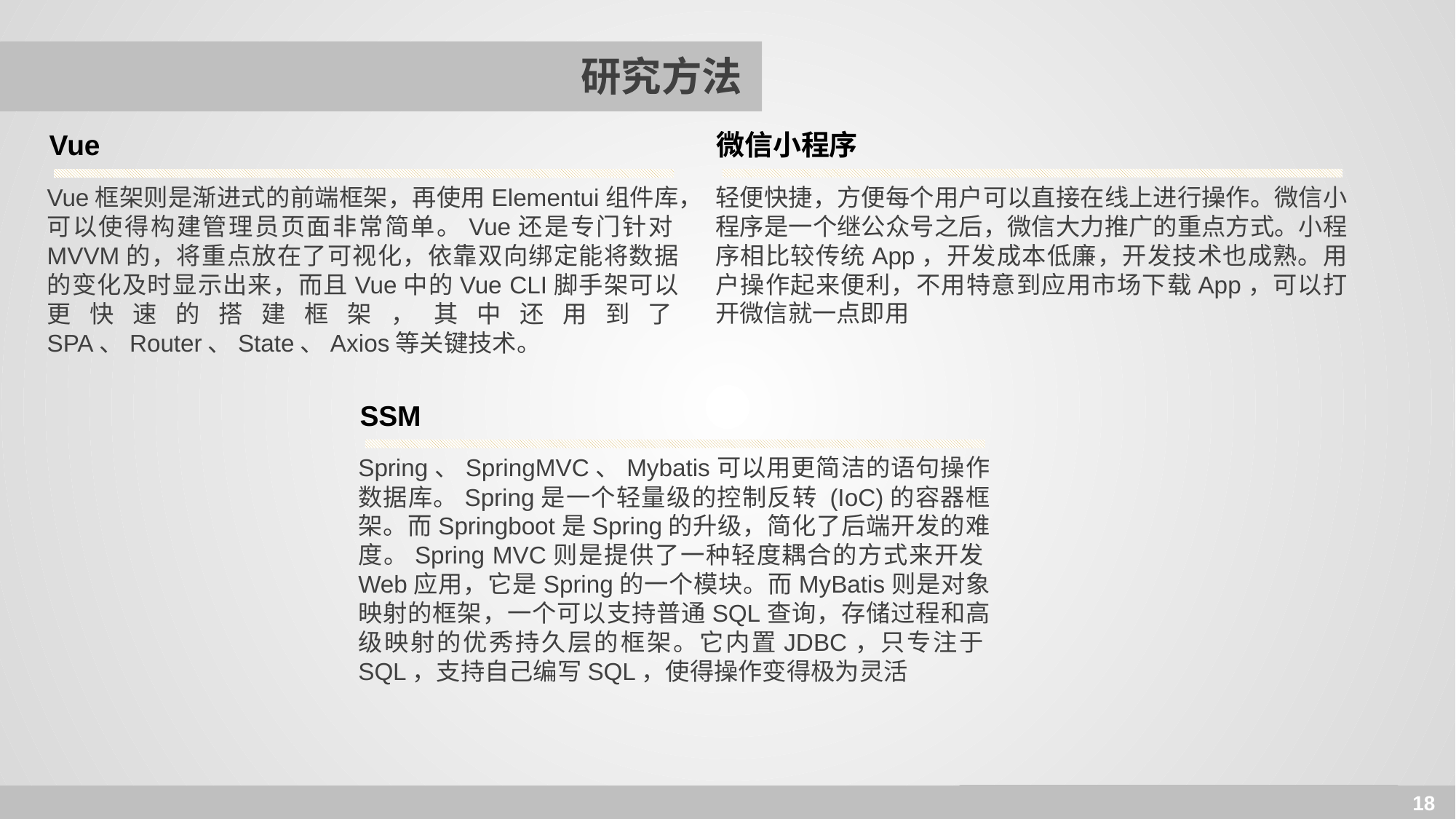

# 研究方法
微信小程序

轻便快捷，方便每个用户可以直接在线上进行操作。微信小程序是一个继公众号之后，微信大力推广的重点方式。小程序相比较传统App，开发成本低廉，开发技术也成熟。用户操作起来便利，不用特意到应用市场下载App，可以打开微信就一点即用
Vue

Vue框架则是渐进式的前端框架，再使用Elementui组件库，可以使得构建管理员页面非常简单。Vue还是专门针对MVVM的，将重点放在了可视化，依靠双向绑定能将数据的变化及时显示出来，而且Vue中的Vue CLI脚手架可以更快速的搭建框架，其中还用到了SPA、Router、State、Axios等关键技术。
SSM

Spring、SpringMVC、Mybatis可以用更简洁的语句操作数据库。Spring是一个轻量级的控制反转 (IoC)的容器框架。而Springboot是Spring的升级，简化了后端开发的难度。Spring MVC则是提供了一种轻度耦合的方式来开发Web应用，它是Spring的一个模块。而MyBatis则是对象映射的框架，一个可以支持普通SQL查询，存储过程和高级映射的优秀持久层的框架。它内置JDBC，只专注于SQL，支持自己编写SQL，使得操作变得极为灵活